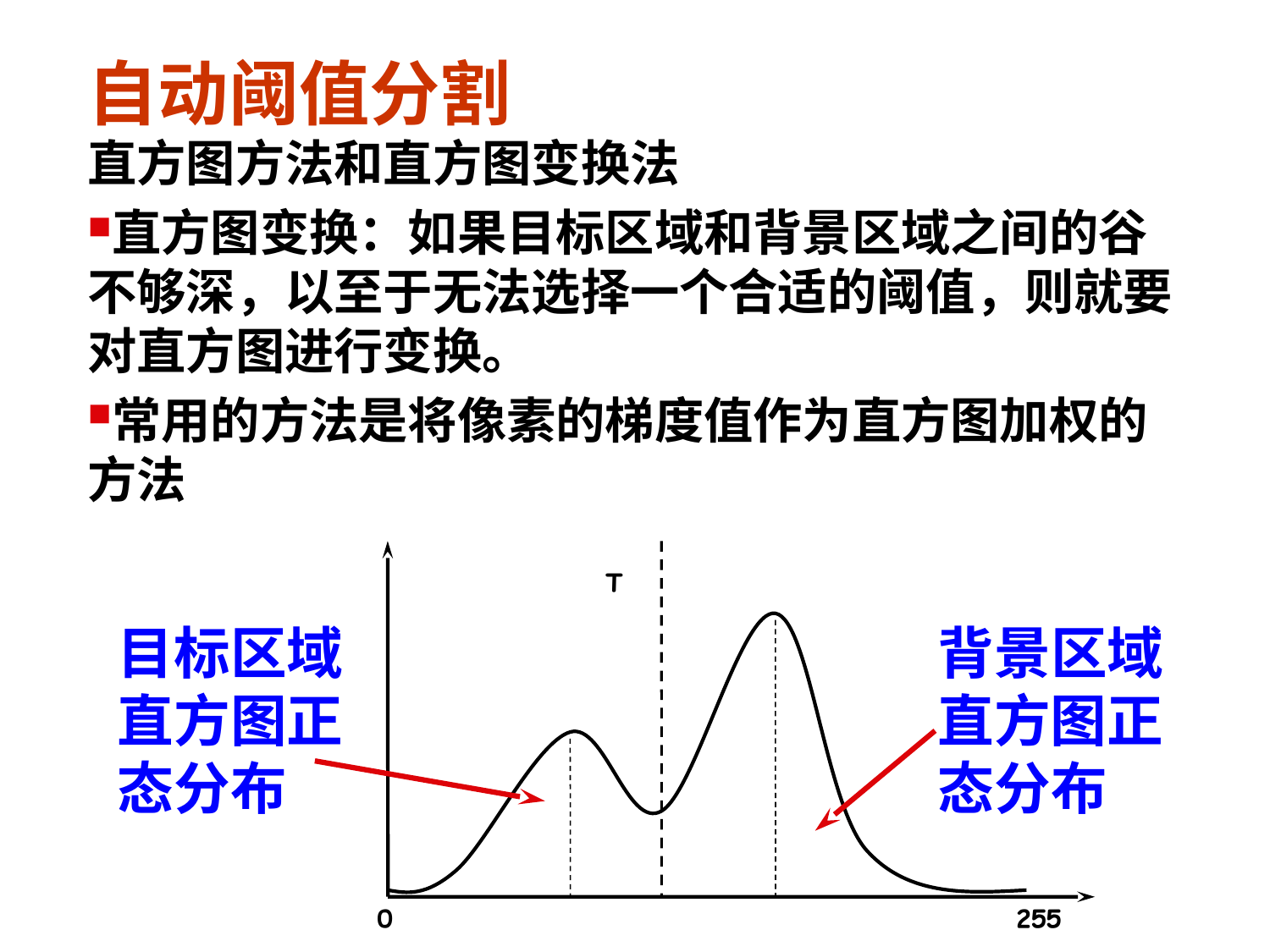

# 自动阈值分割
直方图方法和直方图变换法
直方图变换：如果目标区域和背景区域之间的谷不够深，以至于无法选择一个合适的阈值，则就要对直方图进行变换。
常用的方法是将像素的梯度值作为直方图加权的方法

T

0

255

目标区域直方图正态分布
背景区域直方图正态分布